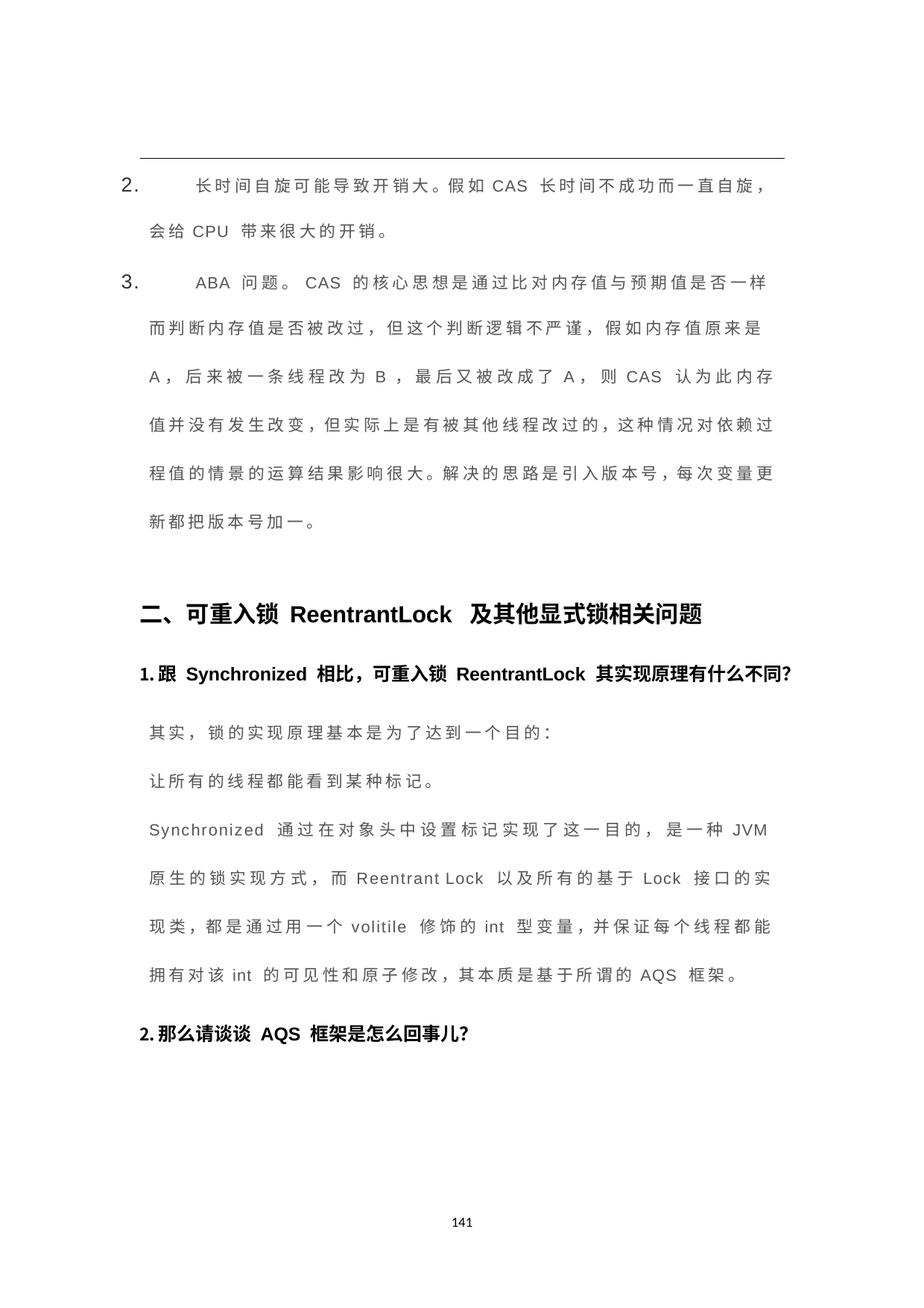

2.
长时间自旋可能导致开销大 。假 如 CAS 长时间不成功而一直自旋，
会给 CPU 带来很大的开销。
3.
ABA 问题。 CAS 的核心思想是通过比对内存值与预期值是否一样
而判 断内 存值 是否 被改 过， 但这 个判 断逻辑 不严 谨， 假如 内存 值原 来是
A， 后来被一条线程改为 B ， 最后又被改成了 A， 则 CAS 认为此内存 值并没有发生改变，但实际上是有被其他线程改过的，这种情况对依赖过 程值的情景的运算结果影响很大。解决的思路是引入版本号，每次变量更 新都把版本号加一。
二、可重入锁 ReentrantLock 及其他显式锁相关问题

跟 Synchronized 相比，可重入锁 ReentrantLock 其实现原理有什么不同？
其实， 锁的实现原理基本是为了达到一个目的：  让所有的线程都能看到某种标记。
Synchronized 通过在对象头中设置标记实现了这一目的， 是一种 JVM  原生的锁实现方式， 而 Reentrant Lock 以及所有的基于 Lock 接口的 实现类，都是通过用一个 volitile 修饰的 int 型变量，并保证每个线程 都能拥有对该 int 的可见性和原子修改，其本质是基于所谓的 AQS 框 架。

那么请谈谈 AQS 框架是怎么回事儿？
141